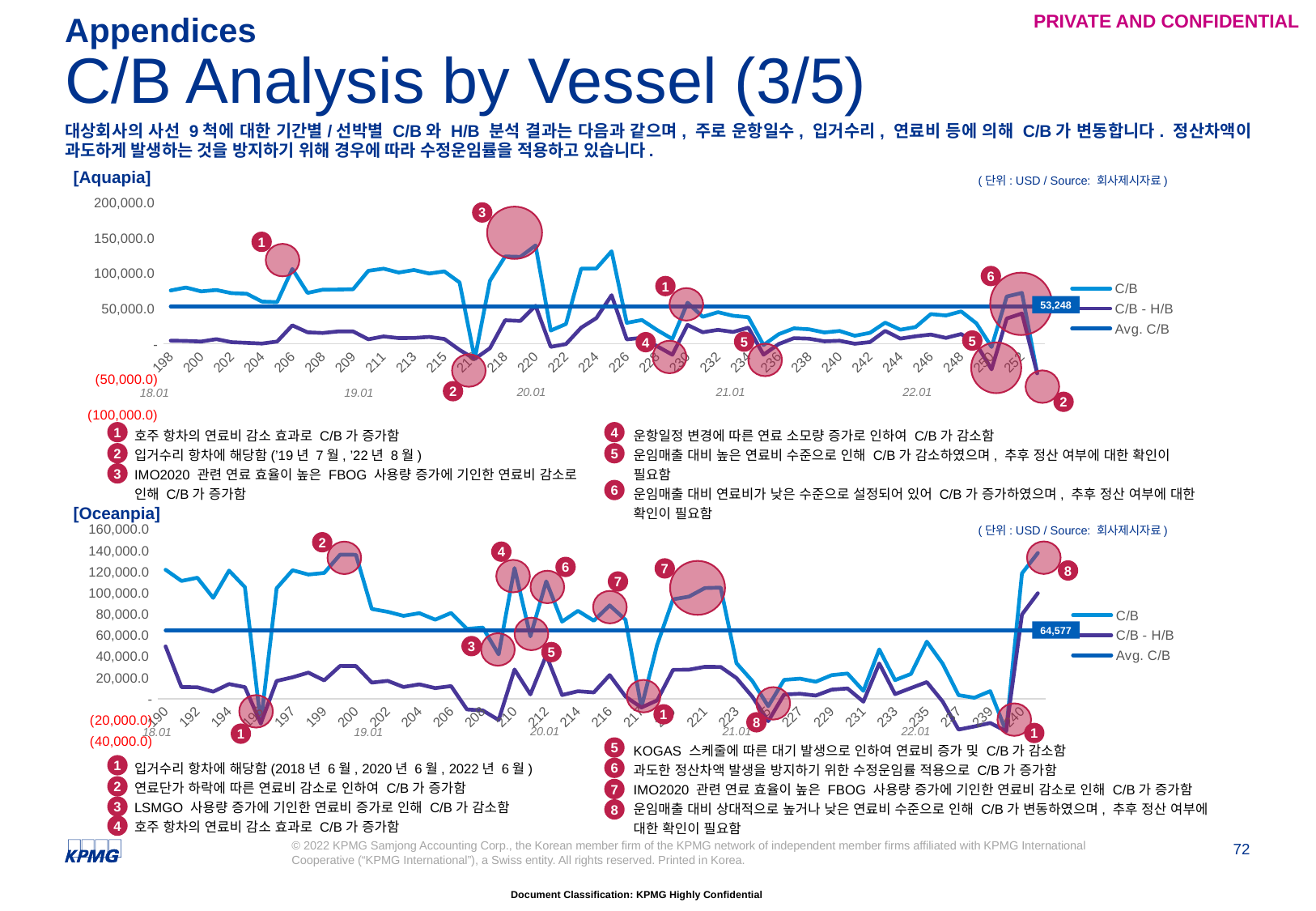

Appendices
# C/B Analysis by Vessel (3/5)
대상회사의 사선 9척에 대한 기간별/선박별 C/B와 H/B 분석 결과는 다음과 같으며, 주로 운항일수, 입거수리, 연료비 등에 의해 C/B가 변동합니다. 정산차액이 과도하게 발생하는 것을 방지하기 위해 경우에 따라 수정운임률을 적용하고 있습니다.

[Aquapia]
(단위: USD / Source: 회사제시자료)

### Chart

| Category | C/B | C/B - H/B | Avg. C/B |
|---|---|---|---|
| 198 | 75721.51935483872 | 4627.902580645168 | 53247.76063611709 |
| 199 | 79918.60379310344 | 4271.871034482741 | 53247.76063611709 |
| 200 | 74429.57419354838 | 3378.5893548387103 | 53247.76063611709 |
| 201 | 76364.3803125 | 6760.614062499997 | 53247.76063611709 |
| 202 | 71955.8034375 | 2468.6543749999983 | 53247.76063611709 |
| 203 | 71127.853125 | 1524.7740625000006 | 53247.76063611709 |
| 204 | 60009.440322580645 | 506.83032258064486 | 53247.76063611709 |
| 205 | 59211.06424242425 | 3362.746060606063 | 53247.76063611709 |
| 206 | 106153.1552173913 | 26249.21695652172 | 53247.76063611709 |
| 207 | 72292.00424242424 | 16465.72 | 53247.76063611709 |
| 208 | 76807.92433333333 | 15489.960666666666 | 53247.76063611709 |
| 209 | 76976.49548387097 | 17647.96677419355 | 53247.76063611709 |
| 209 | 77465.69930884699 | 17646.71928445533 | 53247.76063611709 |
| 210 | 103559.688215473 | 6556.791245790286 | 53247.76063611709 |
| 211 | 106579.238 | 10591.592000000004 | 53247.76063611709 |
| 212 | 101122.91741935484 | 8245.270322580647 | 53247.76063611709 |
| 213 | 104655.52633333333 | 8432.868666666662 | 53247.76063611709 |
| 214 | 99660.1334375 | 9963.771250000005 | 53247.76063611709 |
| 215 | 102717.23933333335 | 7044.753333333341 | 53247.76063611709 |
| 216 | 87083.5978125 | -8478.006250000006 | 53247.76063611709 |
| 216 | -21258.95418604651 | -21258.95418604651 | 53247.76063611709 |
| 217 | 89531.5165625 | -6030.606875000012 | 53247.76063611709 |
| 218 | 123895.99516129032 | 33466.97935483871 | 53247.76063611709 |
| 219 | 123270.23483870967 | 32568.61161290323 | 53247.76063611709 |
| 220 | 139495.6109375 | 54140.6184375 | 53247.76063611709 |
| 221 | 18941.708648648648 | -4106.756756756757 | 53247.76063611709 |
| 222 | 28193.734666666667 | -223.54033333333427 | 53247.76063611709 |
| 223 | 106546.028 | 22971.777000000002 | 53247.76063611709 |
| 224 | 106786.685 | 36565.00583333333 | 53247.76063611709 |
| 225 | 131183.43333333332 | 69026.93583333332 | 53247.76063611709 |
| 226 | 29813.5071875 | 6396.188437500001 | 53247.76063611709 |
| 227 | 33844.483 | 8717.939999999999 | 53247.76063611709 |
| 228 | 19589.91484848485 | -3263.3133333333353 | 53247.76063611709 |
| 229 | 7004.335882352942 | -15288.837352941177 | 53247.76063611709 |
| 230 | 58402.36958333334 | 26917.536666666674 | 53247.76063611709 |
| 231 | 38334.75742857143 | 16480.163714285714 | 53247.76063611709 |
| 232 | 44954.09258064516 | 19975.823225806453 | 53247.76063611709 |
| 233 | 39828.248235294115 | 16891.60617647059 | 53247.76063611709 |
| 234 | 37835.38310344828 | 23034.50862068966 | 53247.76063611709 |
| 235 | -1540.7170967741936 | -15253.259677419355 | 53247.76063611709 |
| 236 | 13805.446999999998 | -144.59733333333497 | 53247.76063611709 |
| 237 | 22076.759000000002 | 8146.6926666666695 | 53247.76063611709 |
| 238 | 20699.769677419354 | 7408.48451612903 | 53247.76063611709 |
| 239 | 16231.335454545453 | 3691.640303030301 | 53247.76063611709 |
| 240 | 18336.786333333333 | 4530.991 | 53247.76063611709 |
| 241 | 11542.772222222222 | 234.39999999999964 | 53247.76063611709 |
| 242 | 15690.349032258066 | 2651.12677419355 | 53247.76063611709 |
| 243 | 30087.98911764706 | 18436.723823529413 | 53247.76063611709 |
| 244 | 20054.90806451613 | 7497.444516129033 | 53247.76063611709 |
| 245 | 23850.63466666667 | 10793.933666666668 | 53247.76063611709 |
| 246 | 42213.6705882353 | 13248.657058823534 | 53247.76063611709 |
| 247 | 40280.10870967742 | 8530.209032258066 | 53247.76063611709 |
| 248 | 46027.94766666667 | 13992.872 | 53247.76063611709 |
| 249 | 29142.4084375 | -395.5728125000023 | 53247.76063611709 |
| 250 | -4341.677 | -35933.84133333333 | 53247.76063611709 |
| 251 | 67203.37633333333 | 35974.156 | 53247.76063611709 |
| 252 | 72266.7578125 | 43119.445 | 53247.76063611709 |
| 252 | -41569.18571428571 | -41569.18571428571 | 53247.76063611709 |
3

1

6

1

53,248
5
5
4

2
20.01
21.01
22.01
18.01
19.01
2
호주 항차의 연료비 감소 효과로 C/B가 증가함
입거수리 항차에 해당함(’19년 7월, ’22년 8월)
IMO2020 관련 연료 효율이 높은 FBOG 사용량 증가에 기인한 연료비 감소로 인해 C/B가 증가함
운항일정 변경에 따른 연료 소모량 증가로 인하여 C/B가 감소함
운임매출 대비 높은 연료비 수준으로 인해 C/B가 감소하였으며, 추후 정산 여부에 대한 확인이 필요함
운임매출 대비 연료비가 낮은 수준으로 설정되어 있어 C/B가 증가하였으며, 추후 정산 여부에 대한 확인이 필요함
1
4
2
5
3
6
[Oceanpia]

### Chart

| Category | C/B | C/B - H/B | Avg. C/B |
|---|---|---|---|
| 190 | 121813.96548387097 | 49390.596774193546 | 64577.11 |
| 191 | 111235.50266666667 | 11081.76533333333 | 64577.11 |
| 192 | 114260.46620689656 | 10911.655517241394 | 64577.11 |
| 193 | 95297.6588235294 | 6755.050882352938 | 64577.11 |
| 194 | 121050.27466666668 | 13916.127000000008 | 64577.11 |
| 195 | 105369.99911764706 | 11009.681470588243 | 64577.11 |
| 195 | -23191.6525 | -23191.6525 | 64577.11 |
| 196 | 104364.31972222222 | 16889.59999999999 | 64577.11 |
| 197 | 121363.85903225806 | 20295.10838709677 | 64577.11 |
| 198 | 117290.96529411765 | 24740.35441176471 | 64577.11 |
| 199 | 118801.6364516129 | 17378.34548387096 | 64577.11 |
| 200 | 136029.00133333335 | 30990.985333333345 | 64577.11 |
| 200 | 135924.78066666666 | 30886.764666666655 | 64577.11 |
| 201 | 84818.79866666667 | 15271.343000000008 | 64577.11 |
| 202 | 82145.214375 | 16953.258124999993 | 64577.11 |
| 203 | 78338.51322580646 | 11124.693548387106 | 64577.11 |
| 204 | 80832.37387096774 | 13648.875806451615 | 64577.11 |
| 205 | 74724.6534375 | 10123.900937500002 | 64577.11 |
| 206 | 81054.42566666666 | 12010.346999999994 | 64577.11 |
| 207 | 66015.19322580645 | -10008.117419354836 | 64577.11 |
| 208 | 67210.61633333334 | -10966.119666666666 | 64577.11 |
| 209 | 41945.97578947368 | -19972.125 | 64577.11 |
| 210 | 123369.79571428572 | 27633.276666666672 | 64577.11 |
| 211 | 58941.7418918919 | 4133.242702702708 | 64577.11 |
| 212 | 110828.31586206896 | 41065.63793103448 | 64577.11 |
| 213 | 72843.9534375 | 3566.992499999993 | 64577.11 |
| 214 | 83076.10310344829 | 7185.210344827588 | 64577.11 |
| 215 | 73695.9403125 | 6040.743124999994 | 64577.11 |
| 216 | 88217.7693939394 | 22365.01393939393 | 64577.11 |
| 217 | 74558.77366666666 | 2119.2536666666565 | 64577.11 |
| 217 | -8214.398064516128 | -8214.398064516128 | 64577.11 |
| 218 | 51106.01095238095 | -1434.7328571428661 | 64577.11 |
| 219 | 93876.10727272727 | 27342.956060606055 | 64577.11 |
| 220 | 96470.8475 | 27455.067187499997 | 64577.11 |
| 221 | 104517.02666666666 | 30168.820999999996 | 64577.11 |
| 222 | 104973.265 | 30053.484666666656 | 64577.11 |
| 223 | 33607.287741935485 | 19620.315483870967 | 64577.11 |
| 224 | 16774.99724137931 | 1931.873103448277 | 64577.11 |
| 225 | -6947.808333333333 | -21123.995666666666 | 64577.11 |
| 226 | 17864.090967741933 | 4035.583870967741 | 64577.11 |
| 227 | 19032.662 | 4774.751 | 64577.11 |
| 228 | 16101.361515151517 | 3066.3136363636368 | 64577.11 |
| 229 | 22349.29387096774 | 8644.61774193548 | 64577.11 |
| 230 | 23864.994 | 9768.268999999998 | 64577.11 |
| 231 | 7504.091219512195 | -2707.2080487804888 | 64577.11 |
| 232 | 46589.051612903226 | 33327.38516129032 | 64577.11 |
| 233 | 17654.526451612903 | 4438.633548387097 | 64577.11 |
| 234 | 23474.847096774192 | 10151.315483870967 | 64577.11 |
| 235 | 53892.077000000005 | 15777.932666666668 | 64577.11 |
| 236 | 33128.4625 | -2594.9065625000003 | 64577.11 |
| 237 | 3451.6 | -29012.729142857144 | 64577.11 |
| 238 | 981.520303030303 | -26088.64181818182 | 64577.11 |
| 239 | 7265.4710000000005 | -22785.70233333333 | 64577.11 |
| 239 | -30606.660681818183 | -30606.660681818183 | 64577.11 |
| 240 | 118382.610625 | 79569.70218749999 | 64577.11 |
| 241 | 137584.6409375 | 99652.82874999999 | 64577.11 |
(단위: USD / Source: 회사제시자료)
2

4
6
7

8

7

64,577

3
5

1
8
1
1
20.01
21.01
22.01
18.01
19.01
KOGAS 스케줄에 따른 대기 발생으로 인하여 연료비 증가 및 C/B가 감소함
과도한 정산차액 발생을 방지하기 위한 수정운임률 적용으로 C/B가 증가함
IMO2020 관련 연료 효율이 높은 FBOG 사용량 증가에 기인한 연료비 감소로 인해 C/B가 증가함
운임매출 대비 상대적으로 높거나 낮은 연료비 수준으로 인해 C/B가 변동하였으며, 추후 정산 여부에 대한 확인이 필요함

5
입거수리 항차에 해당함(2018년 6월, 2020년 6월, 2022년 6월)
연료단가 하락에 따른 연료비 감소로 인하여 C/B가 증가함
LSMGO 사용량 증가에 기인한 연료비 증가로 인해 C/B가 감소함
호주 항차의 연료비 감소 효과로 C/B가 증가함

1
6
2
7
3
8
4